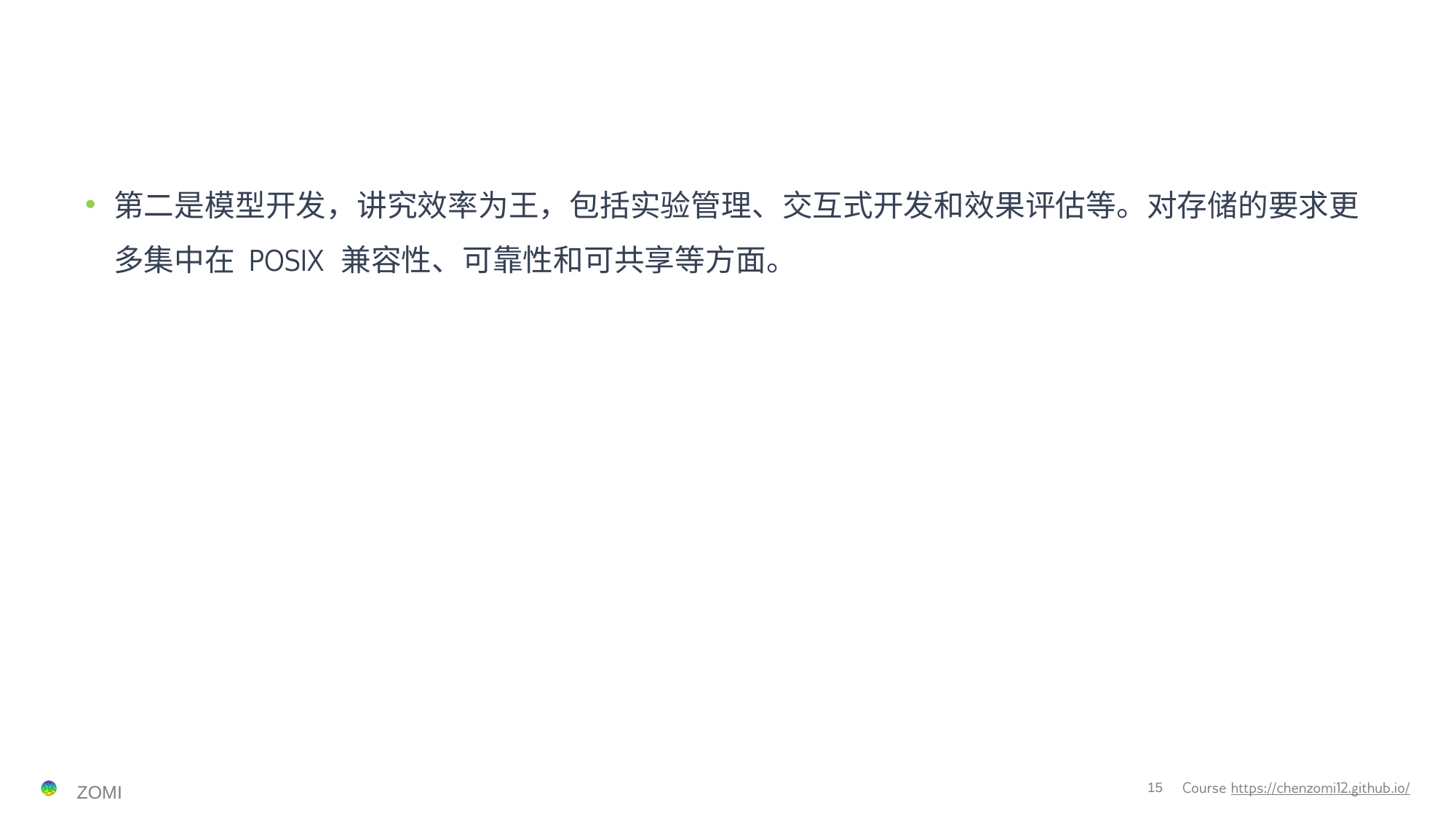

#
第二是模型开发，讲究效率为王，包括实验管理、交互式开发和效果评估等。对存储的要求更多集中在 POSIX 兼容性、可靠性和可共享等方面。